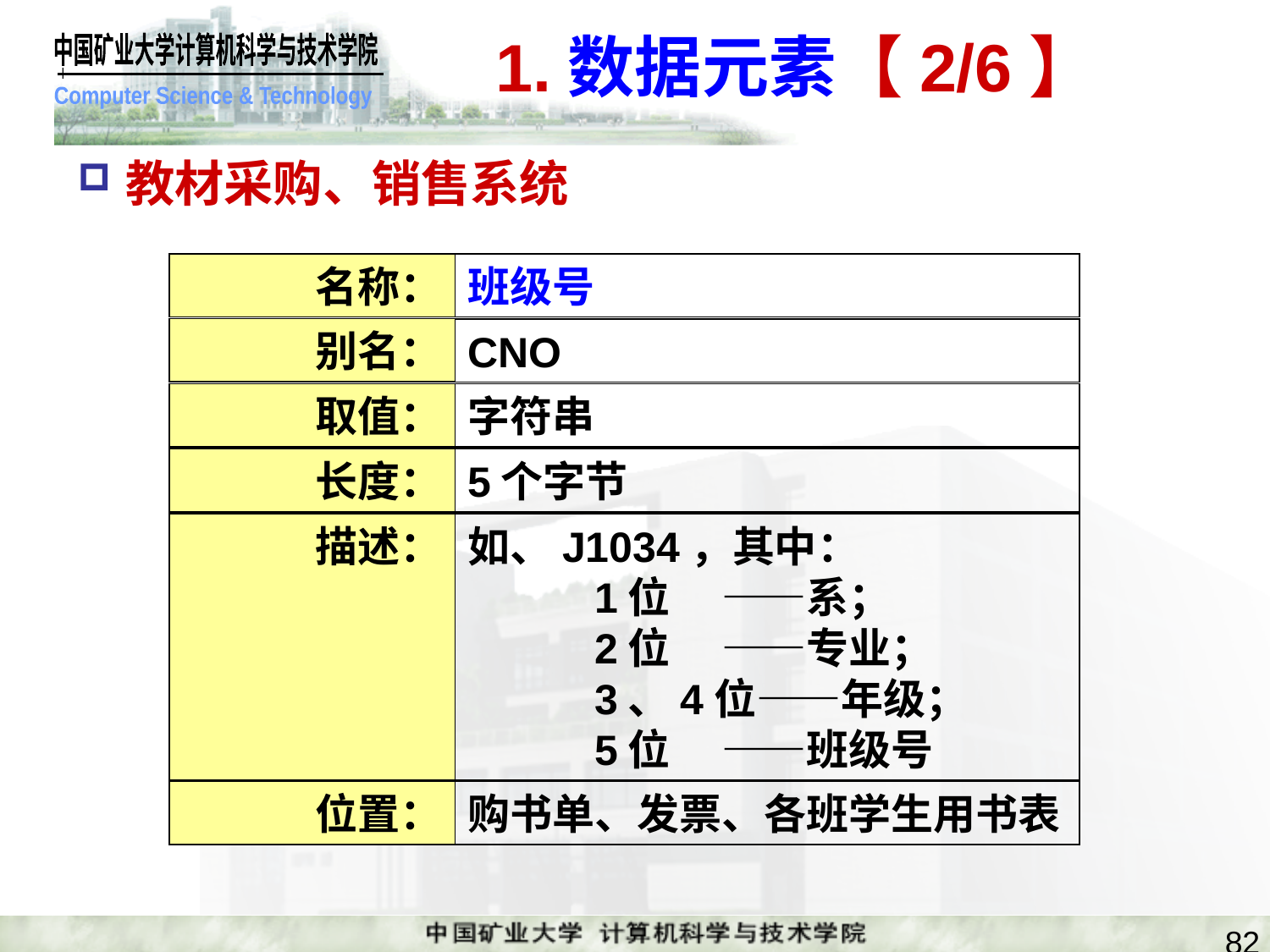

# 1.数据元素【2/6】
教材采购、销售系统
名称：
班级号
别名：
CNO
取值：
字符串
长度：
5个字节
描述：

如、J1034，其中：
	1位	——系；
	2位	——专业；
	3、4位——年级；
	5位	——班级号
位置：
购书单、发票、各班学生用书表
82